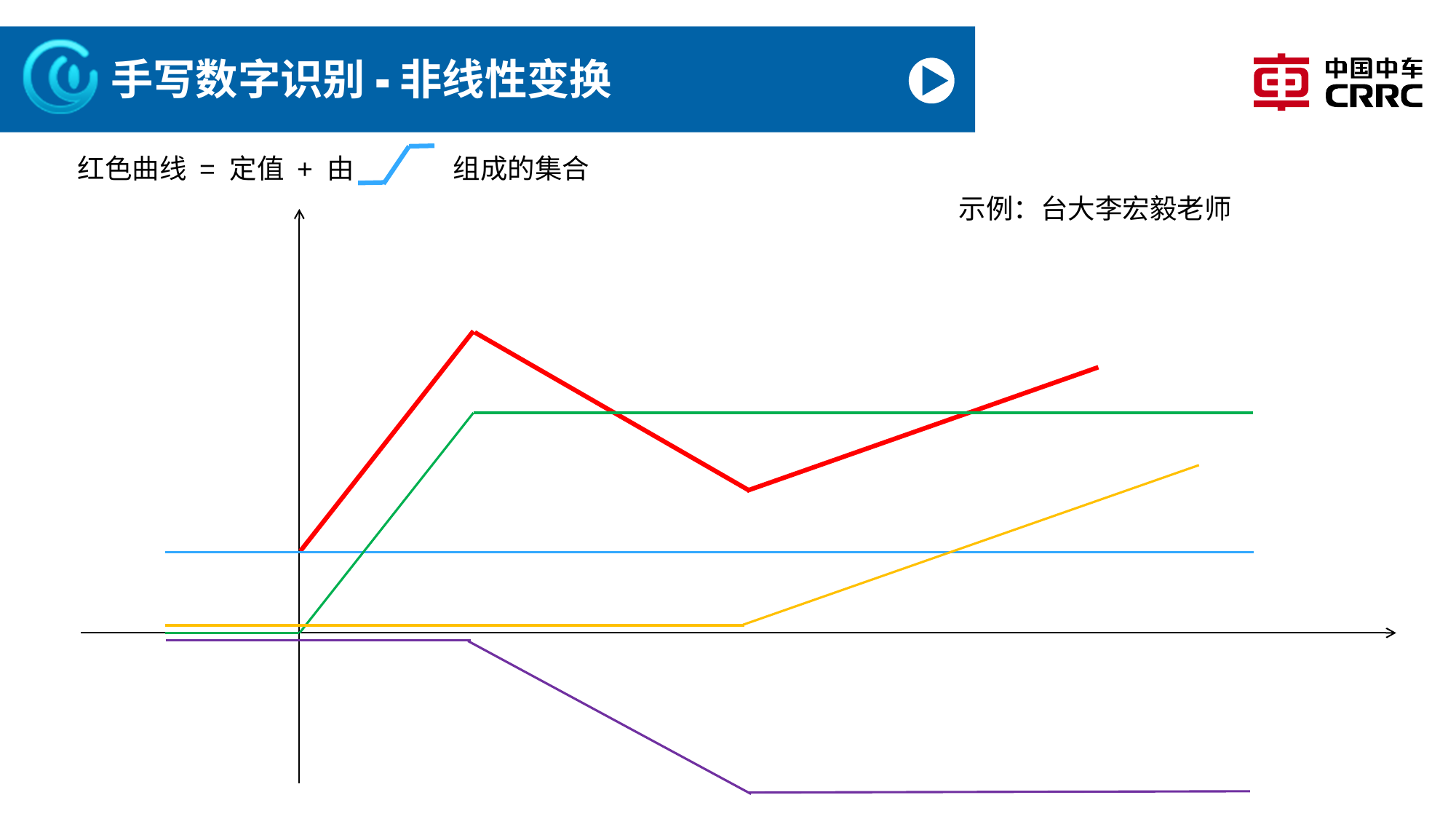

# 手写数字识别-非线性变换
红色曲线 = 定值 + 由                组成的集合
示例：台大李宏毅老师
111